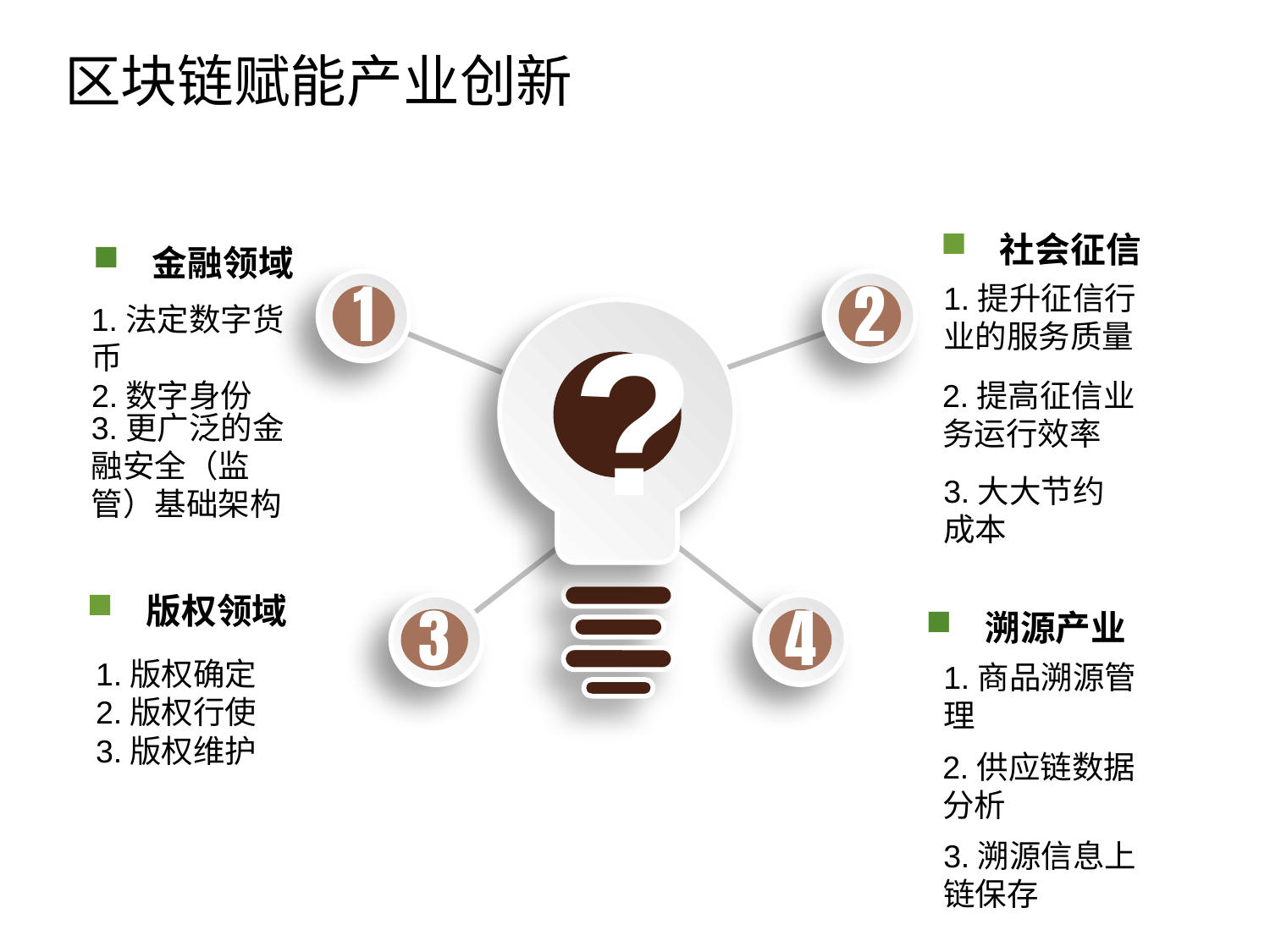

区块链赋能产业创新
社会征信
金融领域

1

2

?
版权领域

3

4
溯源产业
点击添加文本
1.提升征信行业的服务质量
1.法定数字货币

2.数字身份

2.提高征信业务运行效率

3.更广泛的金融安全（监管）基础架构

3.大大节约成本
点击添加文本
点击添加文本
1.版权确定
1.商品溯源管理
2.版权行使

2.供应链数据分析
3.版权维护

3.溯源信息上链保存
点击添加文本